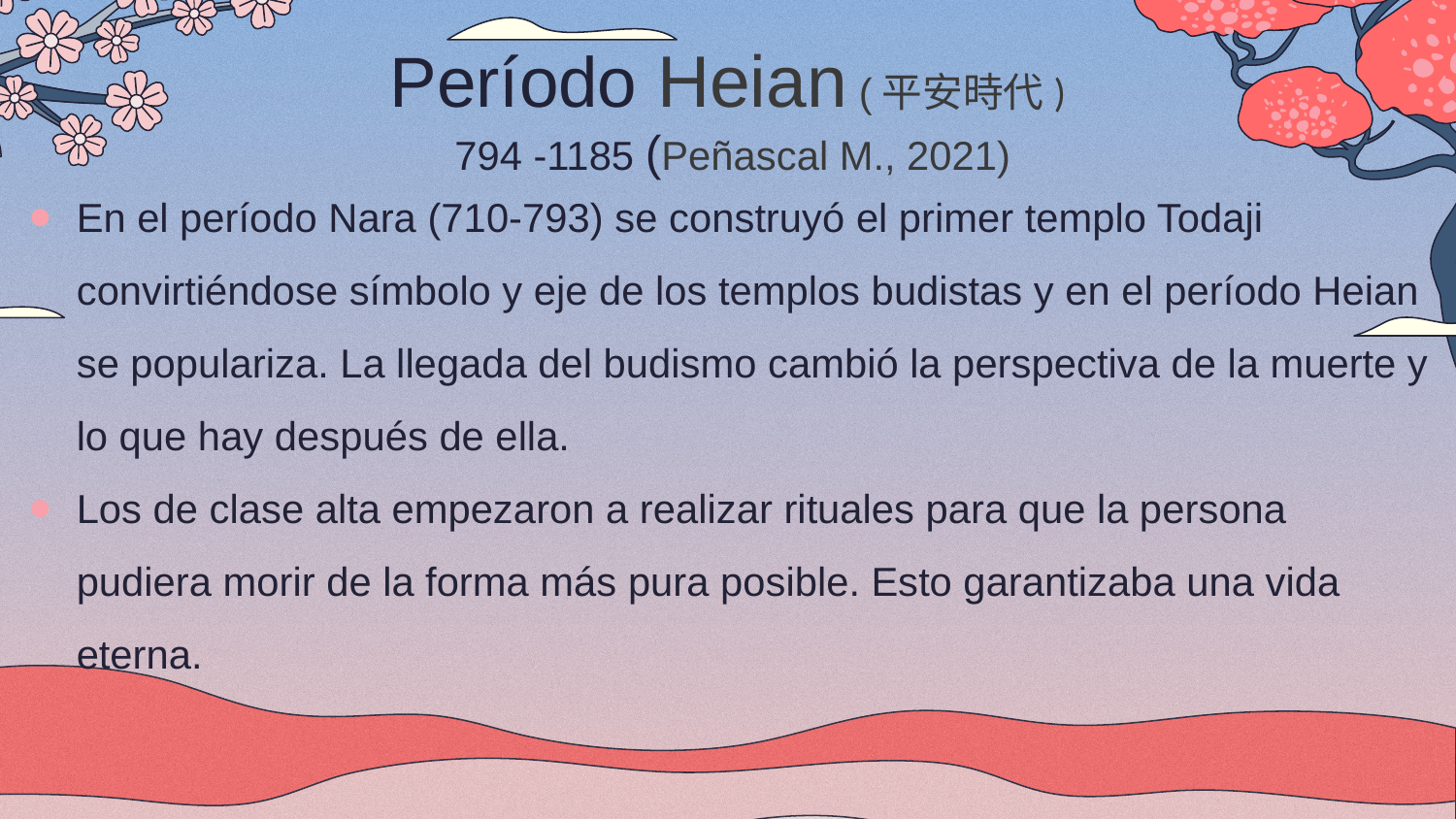

# Período Heian (平安時代) 794 -1185 (Peñascal M., 2021)
En el período Nara (710-793) se construyó el primer templo Todaji convirtiéndose símbolo y eje de los templos budistas y en el período Heian se populariza. La llegada del budismo cambió la perspectiva de la muerte y lo que hay después de ella.
Los de clase alta empezaron a realizar rituales para que la persona pudiera morir de la forma más pura posible. Esto garantizaba una vida eterna.